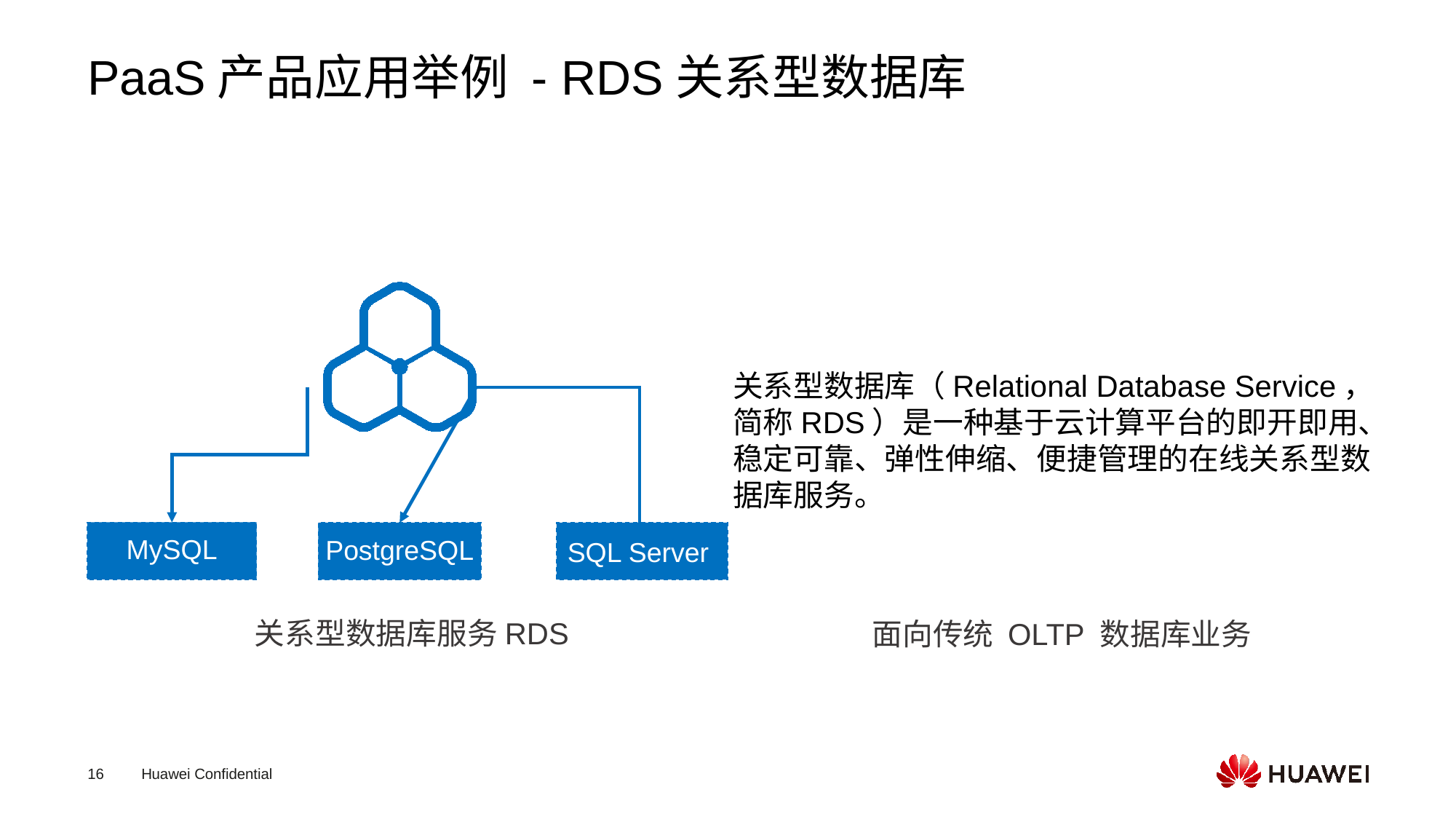

# PaaS产品应用举例 - RDS关系型数据库

MySQL
PostgreSQL
SQL Server
关系型数据库服务RDS
关系型数据库（Relational Database Service，简称RDS）是一种基于云计算平台的即开即用、稳定可靠、弹性伸缩、便捷管理的在线关系型数据库服务。
面向传统 OLTP 数据库业务